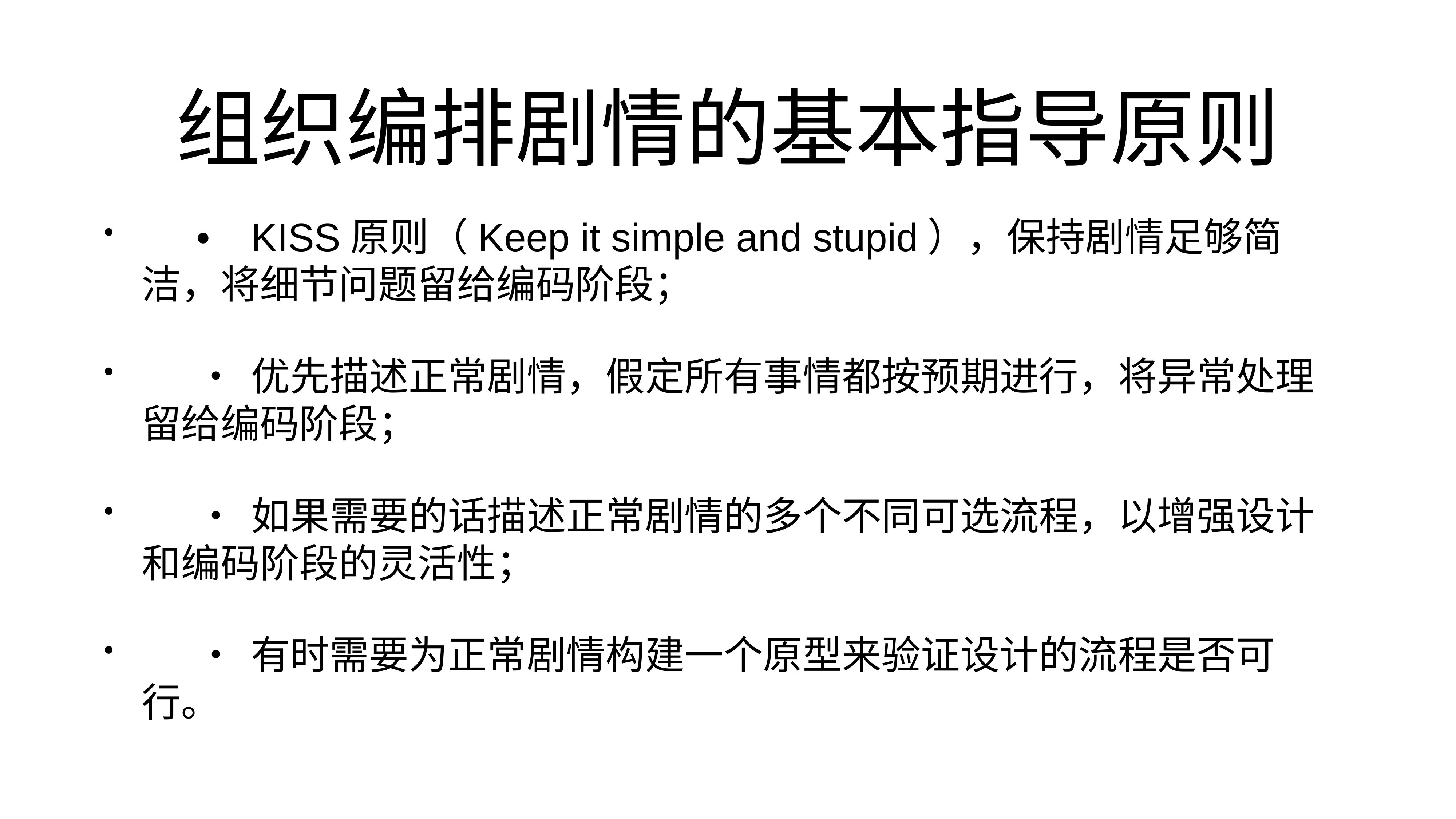

# 组织编排剧情的基本指导原则
	•	KISS原则（Keep it simple and stupid），保持剧情足够简洁，将细节问题留给编码阶段；
	•	优先描述正常剧情，假定所有事情都按预期进行，将异常处理留给编码阶段；
	•	如果需要的话描述正常剧情的多个不同可选流程，以增强设计和编码阶段的灵活性；
	•	有时需要为正常剧情构建一个原型来验证设计的流程是否可行。